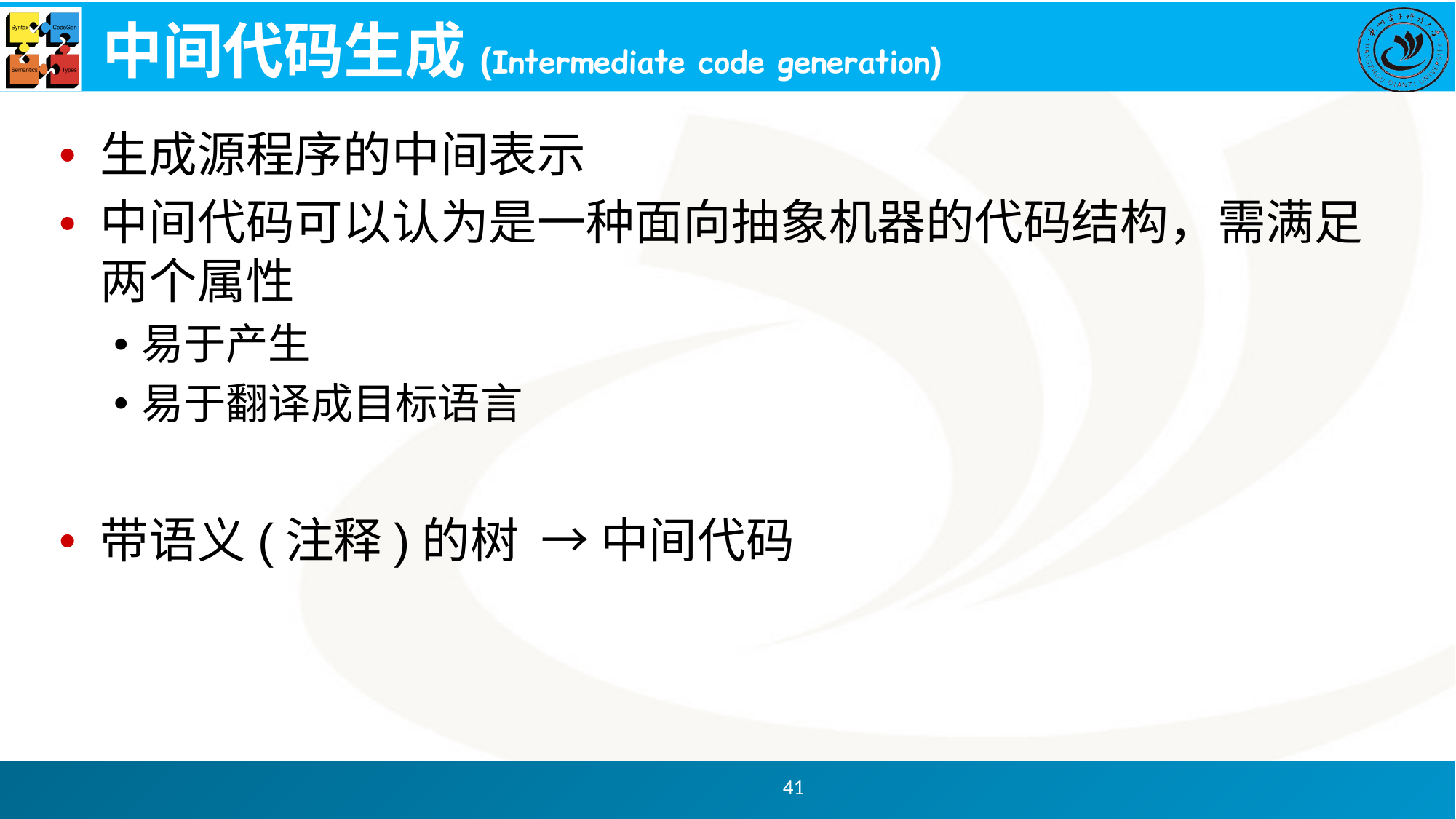

# 中间代码生成(Intermediate code generation)
生成源程序的中间表示
中间代码可以认为是一种面向抽象机器的代码结构，需满足两个属性
易于产生
易于翻译成目标语言

带语义(注释)的树  → 中间代码
41